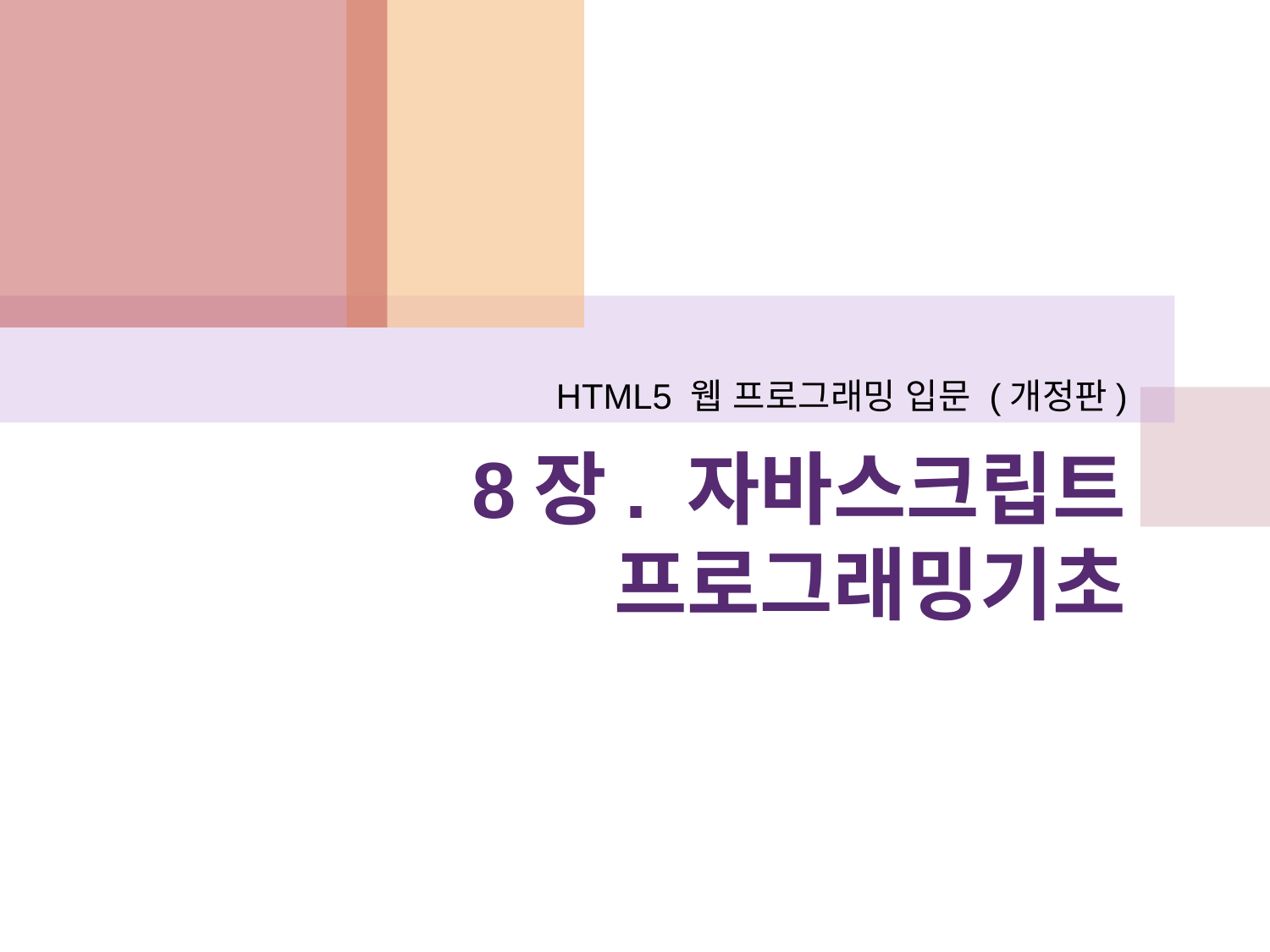

HTML5 웹 프로그래밍 입문 (개정판)
# 8장. 자바스크립트 프로그래밍기초